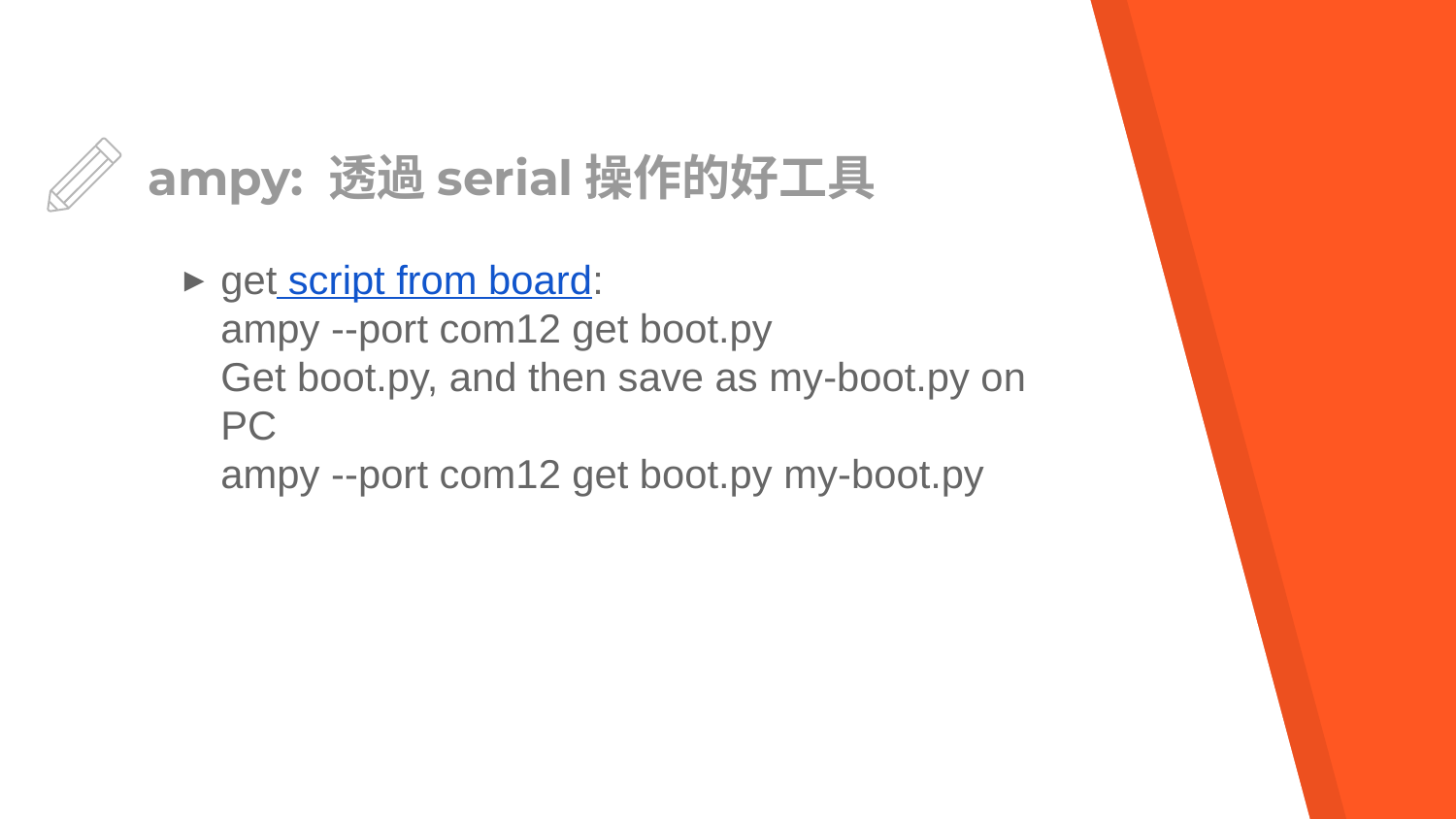

# ampy: 透過serial操作的好工具
get script from board:
ampy --port com12 get boot.py
Get boot.py, and then save as my-boot.py on PC
ampy --port com12 get boot.py my-boot.py